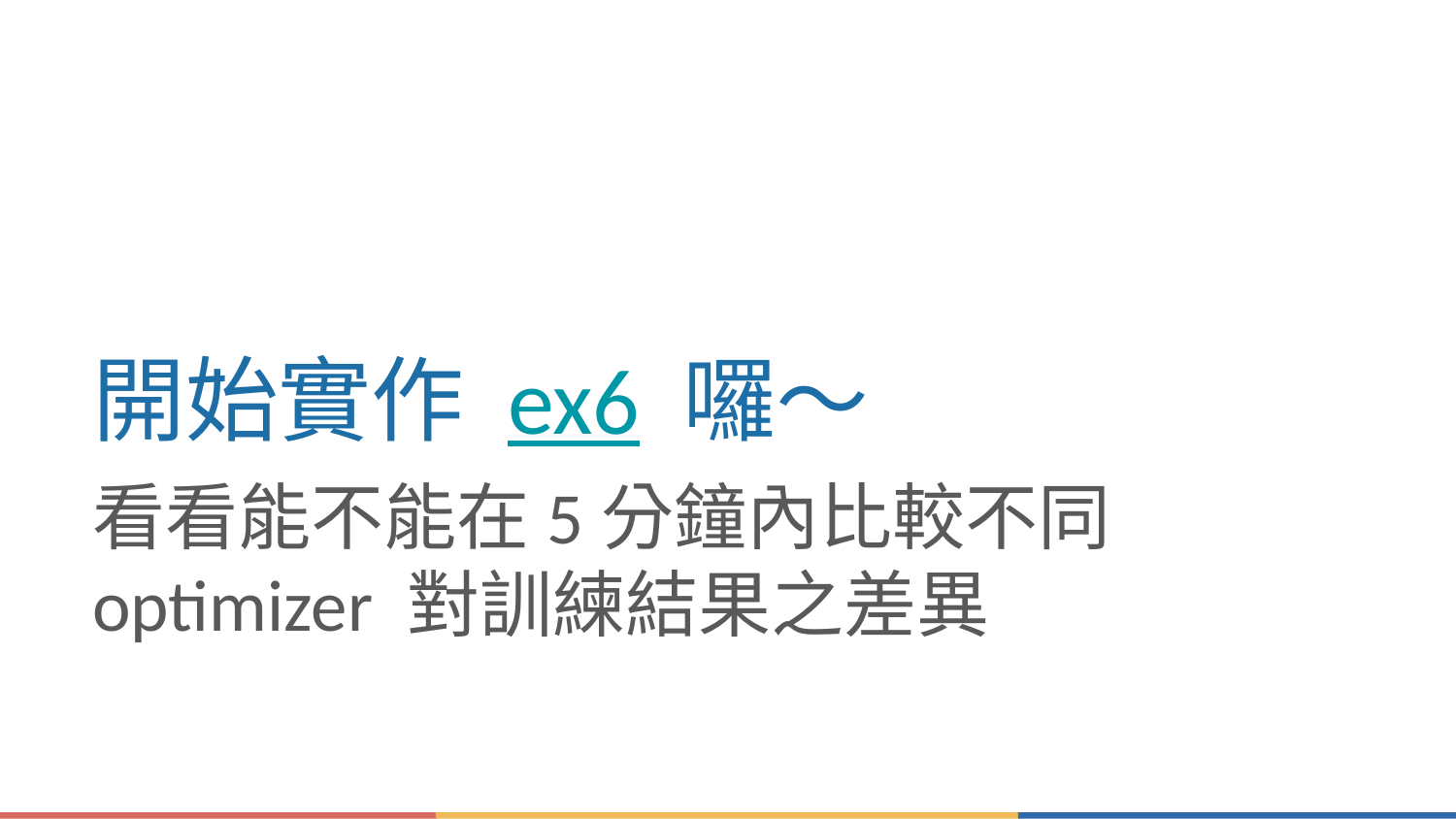

# 開始實作 ex6 囉～
看看能不能在5分鐘內比較不同 optimizer 對訓練結果之差異